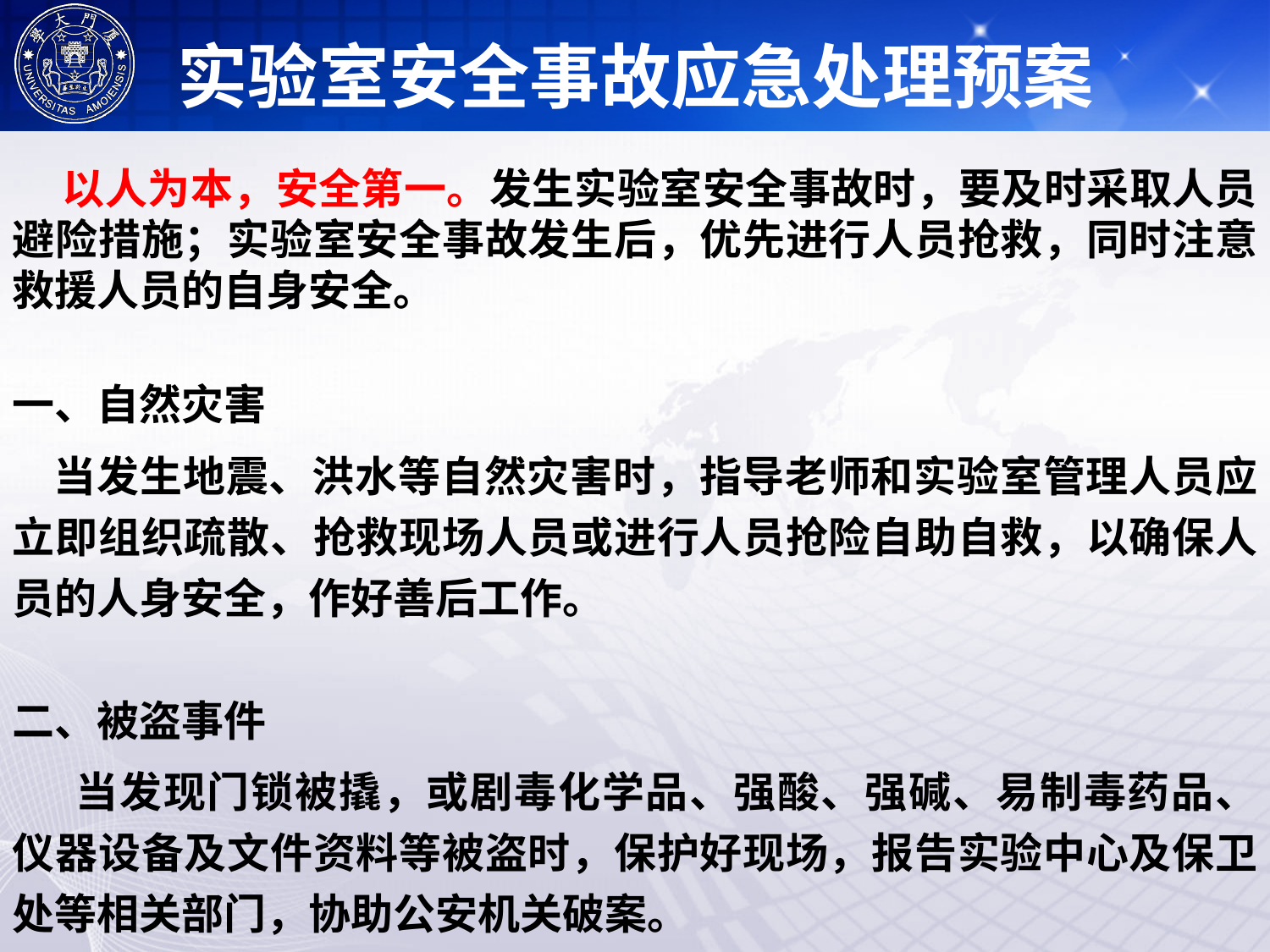

实验室安全事故应急处理预案
    以人为本，安全第一。发生实验室安全事故时，要及时采取人员避险措施；实验室安全事故发生后，优先进行人员抢救，同时注意救援人员的自身安全。

一、自然灾害
   当发生地震、洪水等自然灾害时，指导老师和实验室管理人员应立即组织疏散、抢救现场人员或进行人员抢险自助自救，以确保人员的人身安全，作好善后工作。

二、被盗事件
当发现门锁被撬，或剧毒化学品、强酸、强碱、易制毒药品、仪器设备及文件资料等被盗时，保护好现场，报告实验中心及保卫处等相关部门，协助公安机关破案。